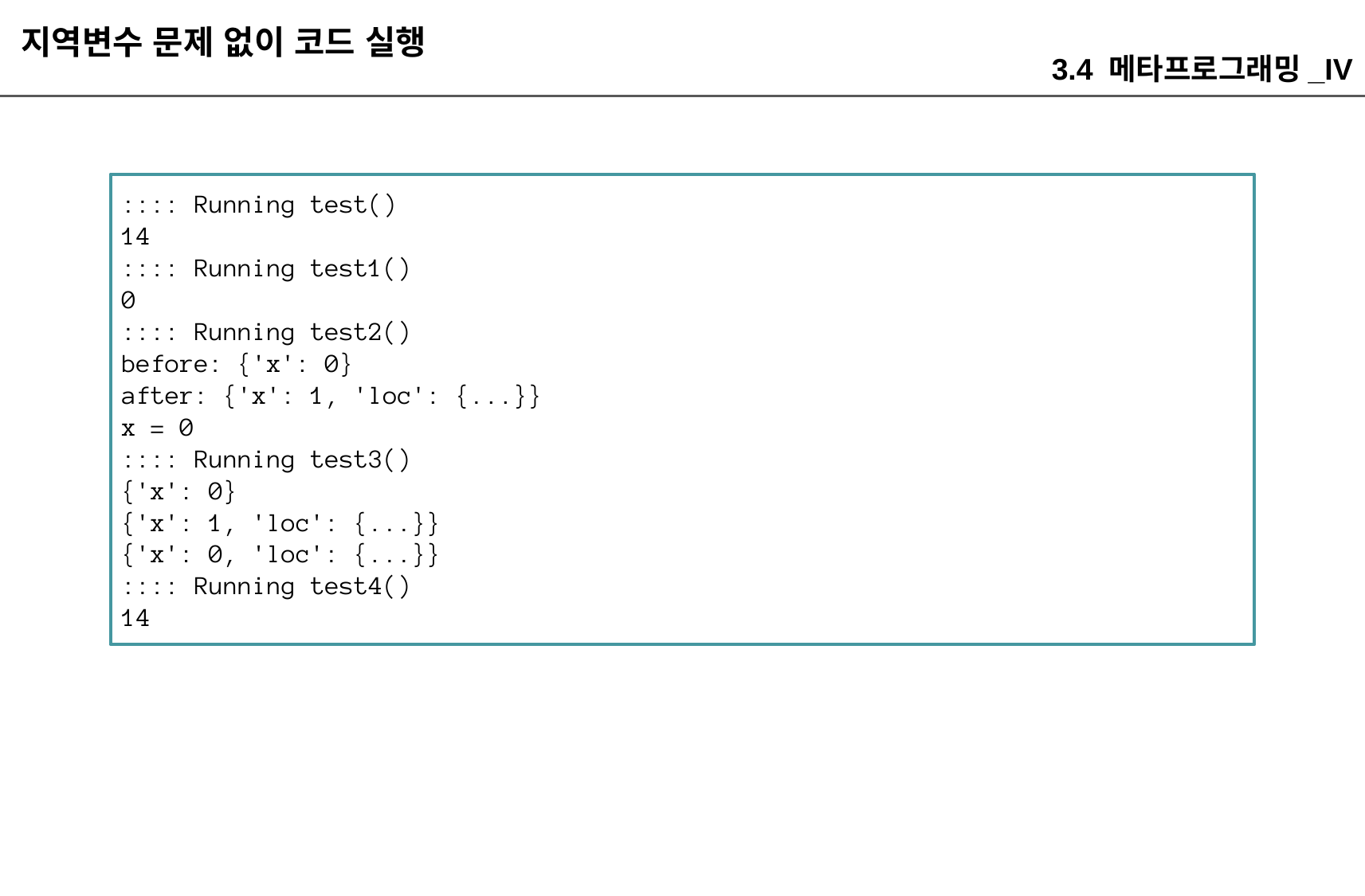

지역변수 문제 없이 코드 실행
3.4 메타프로그래밍_IV
:::: Running test()
14
:::: Running test1()
0
:::: Running test2()
before: {'x': 0}
after: {'x': 1, 'loc': {...}}
x = 0
:::: Running test3()
{'x': 0}
{'x': 1, 'loc': {...}}
{'x': 0, 'loc': {...}}
:::: Running test4()
14